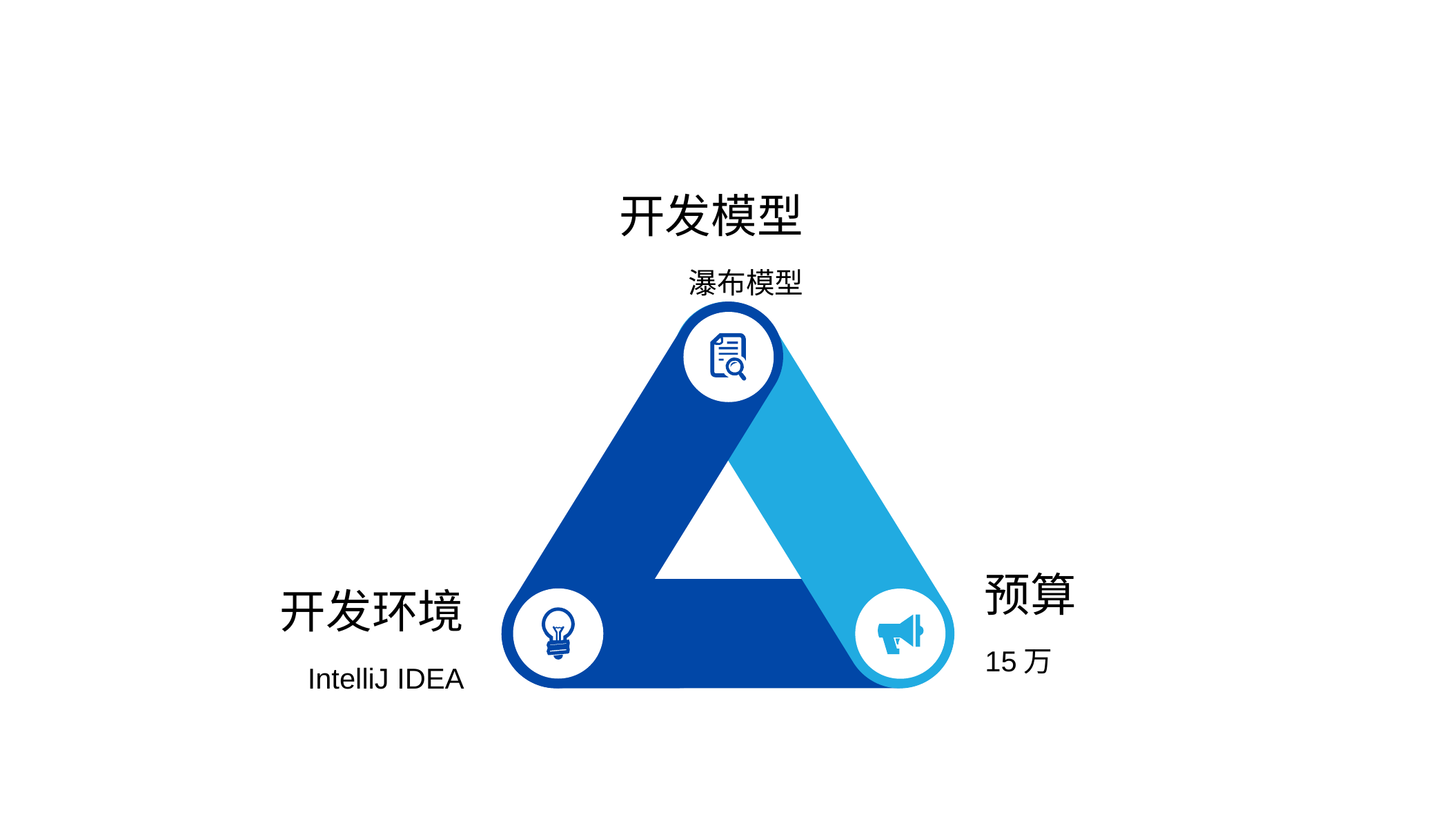

开发模型
瀑布模型

预算
15万
开发环境
IntelliJ IDEA